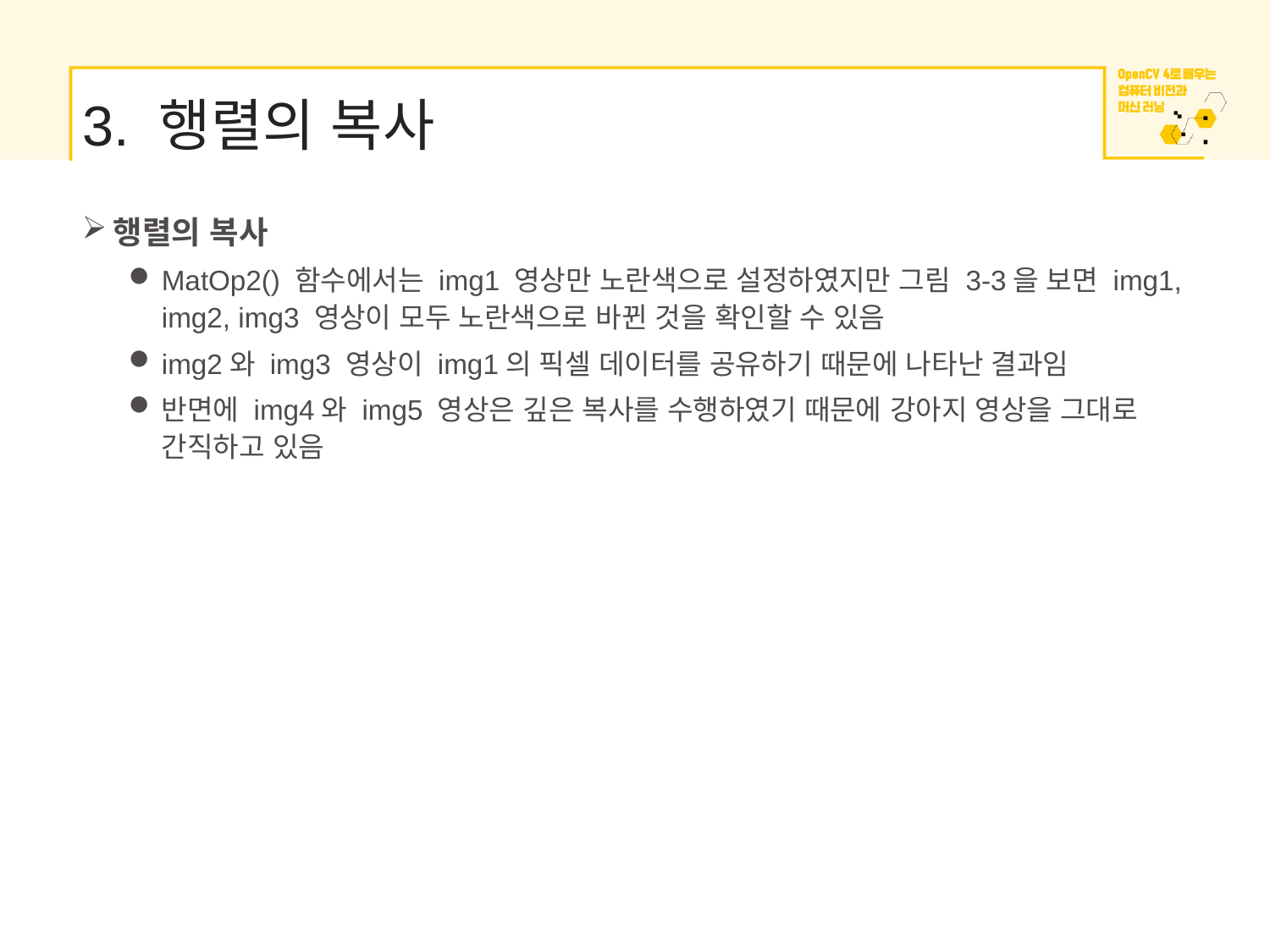

# 3. 행렬의 복사
행렬의 복사
MatOp2() 함수에서는 img1 영상만 노란색으로 설정하였지만 그림 3-3을 보면 img1, img2, img3 영상이 모두 노란색으로 바뀐 것을 확인할 수 있음
img2와 img3 영상이 img1의 픽셀 데이터를 공유하기 때문에 나타난 결과임
반면에 img4와 img5 영상은 깊은 복사를 수행하였기 때문에 강아지 영상을 그대로 간직하고 있음